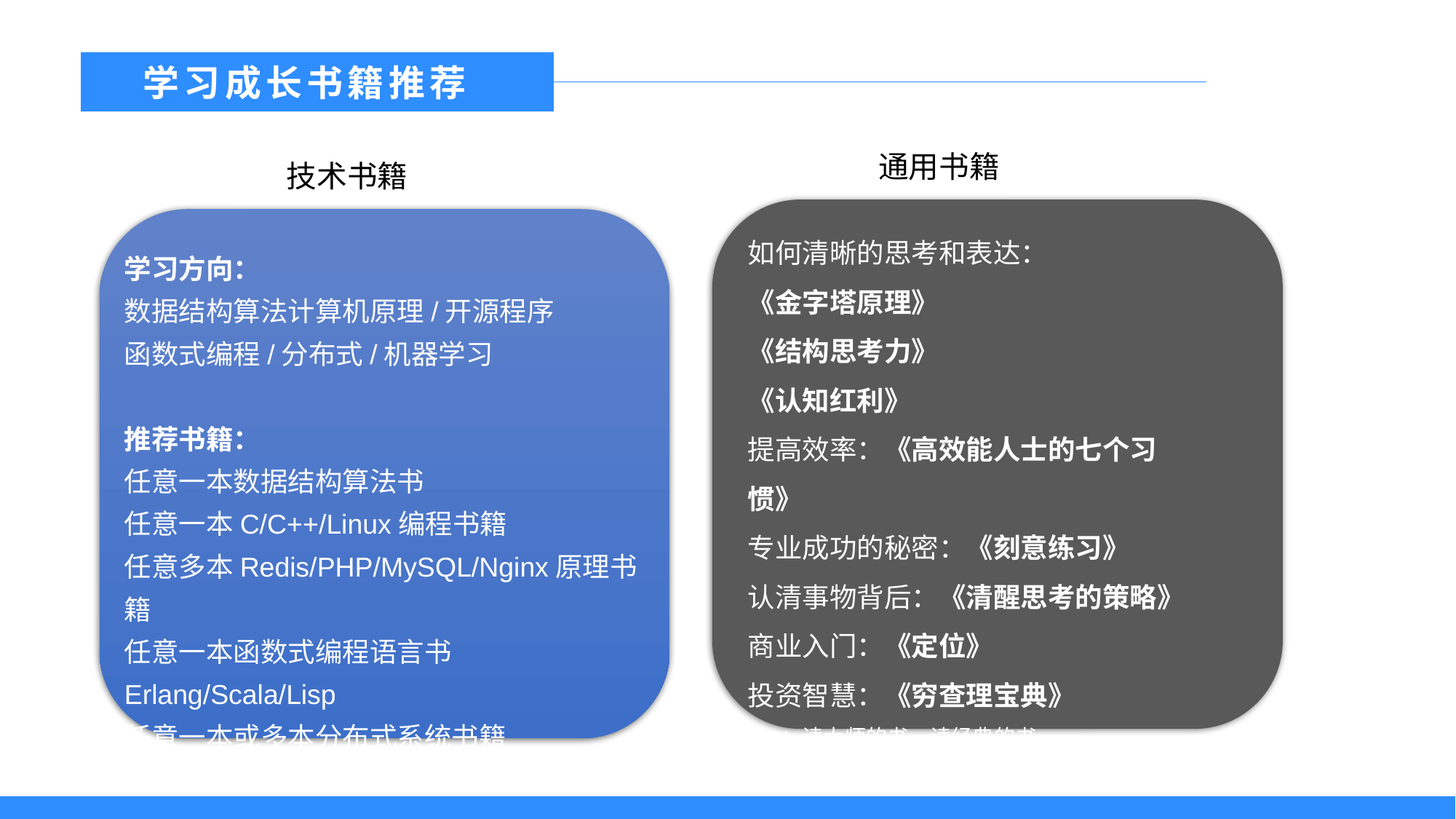

学习成长书籍推荐
通用书籍
技术书籍

如何清晰的思考和表达：
《金字塔原理》
《结构思考力》
《认知红利》
提高效率：《高效能人士的七个习惯》
专业成功的秘密：《刻意练习》
认清事物背后：《清醒思考的策略》
商业入门：《定位》
投资智慧：《穷查理宝典》
PS：读大师的书，读经典的书
学习方向：
数据结构算法计算机原理/开源程序
函数式编程/分布式/机器学习
推荐书籍：
任意一本数据结构算法书
任意一本C/C++/Linux编程书籍
任意多本Redis/PHP/MySQL/Nginx原理书籍
任意一本函数式编程语言书 Erlang/Scala/Lisp
任意一本或多本分布式系统书籍
《深入理解计算机系统》